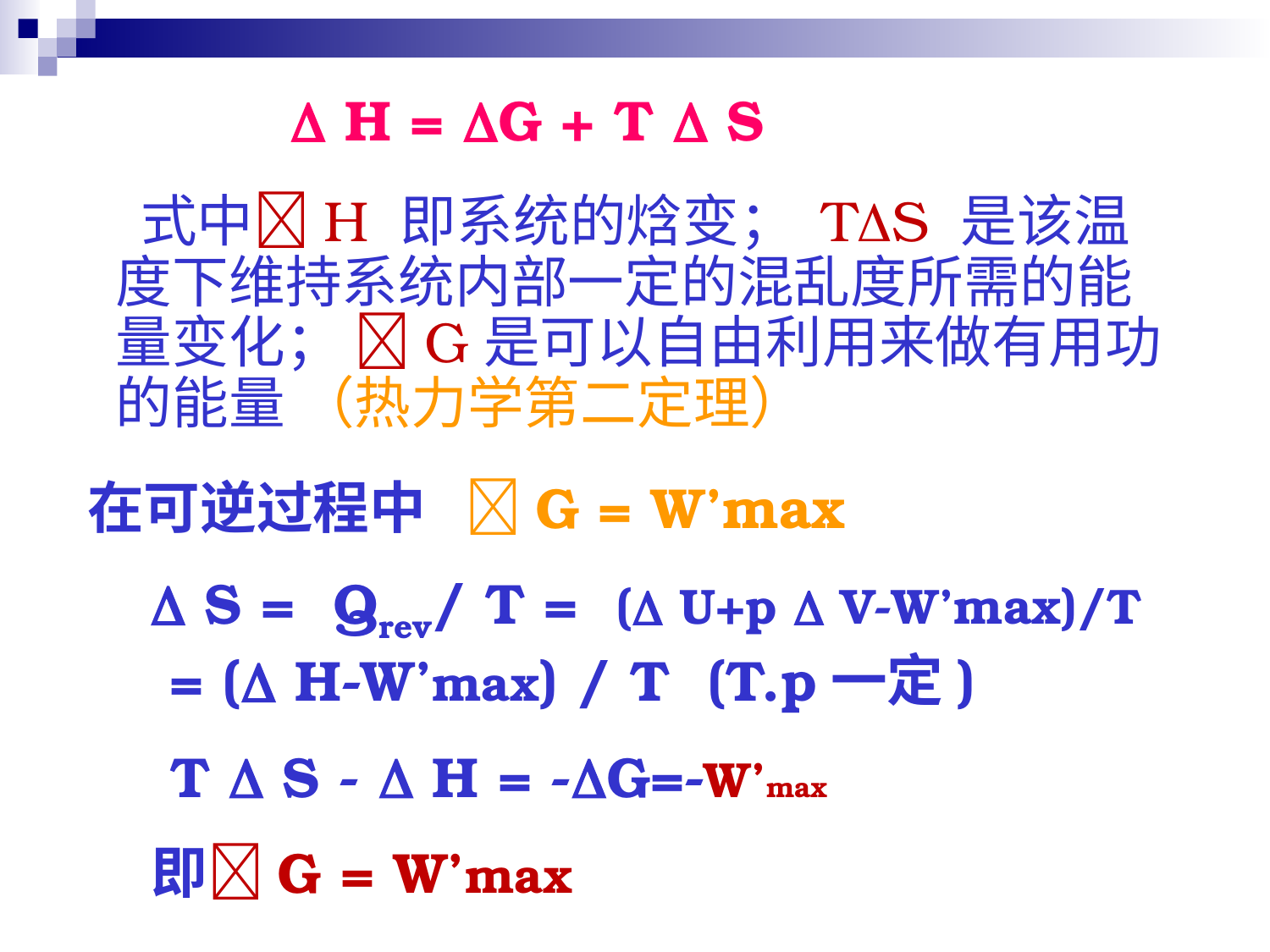

Δ H = ΔG + T Δ S
    式中ΔH 即系统的焓变； TΔS 是该温度下维持系统内部一定的混乱度所需的能量变化； ΔG是可以自由利用来做有用功的能量 （热力学第二定理）
在可逆过程中   ΔG = W’max
Δ S =  Qrev/ T =  (Δ U+p Δ V-W’max)/T       = (Δ H-W’max) / T  (T.p一定)
 T Δ S - Δ H = -ΔG=-W’max
即ΔG = W’max